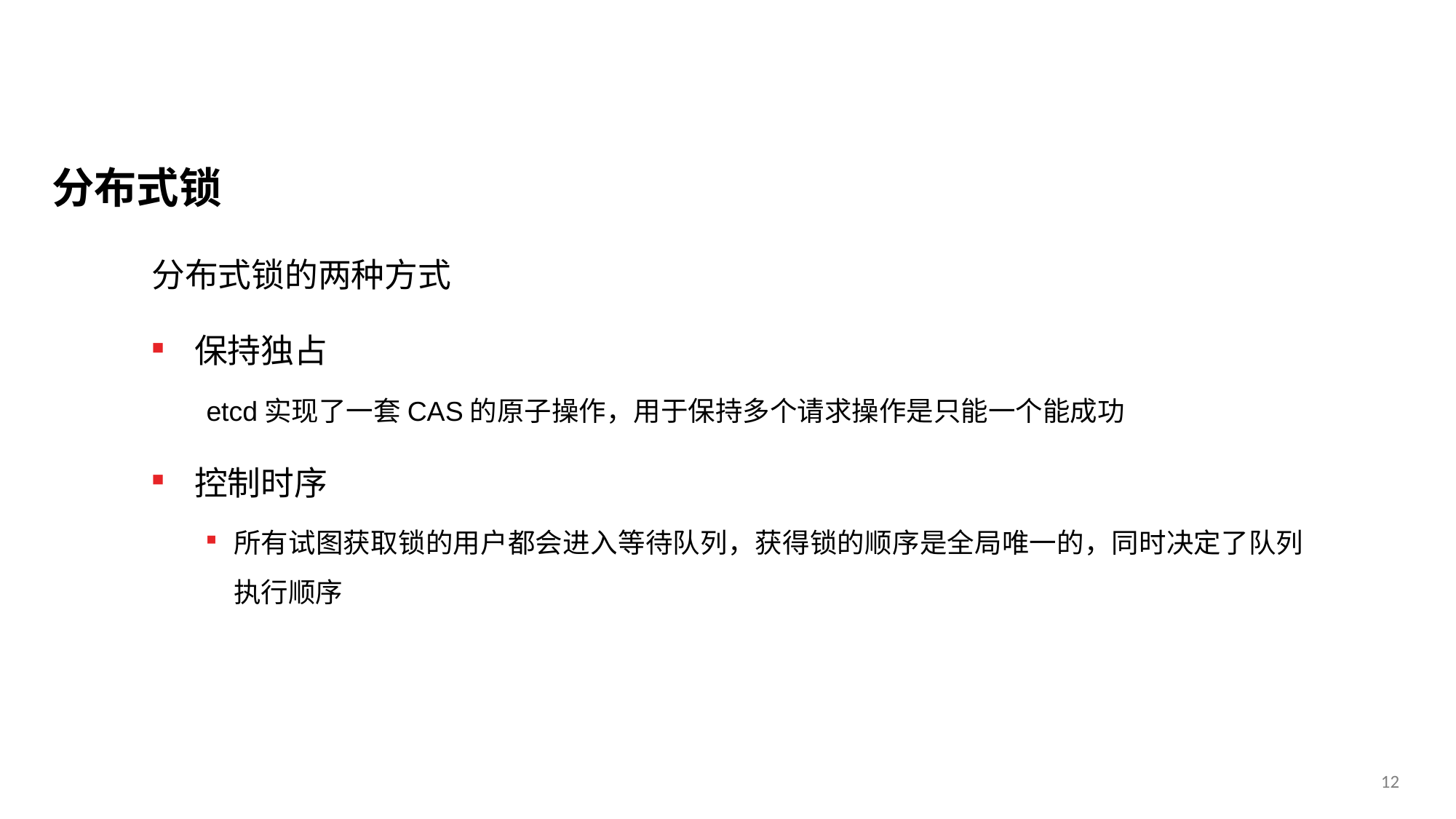

# 分布式锁
分布式锁的两种方式
 保持独占
etcd实现了一套CAS的原子操作，用于保持多个请求操作是只能一个能成功
 控制时序
所有试图获取锁的用户都会进入等待队列，获得锁的顺序是全局唯一的，同时决定了队列执行顺序
12